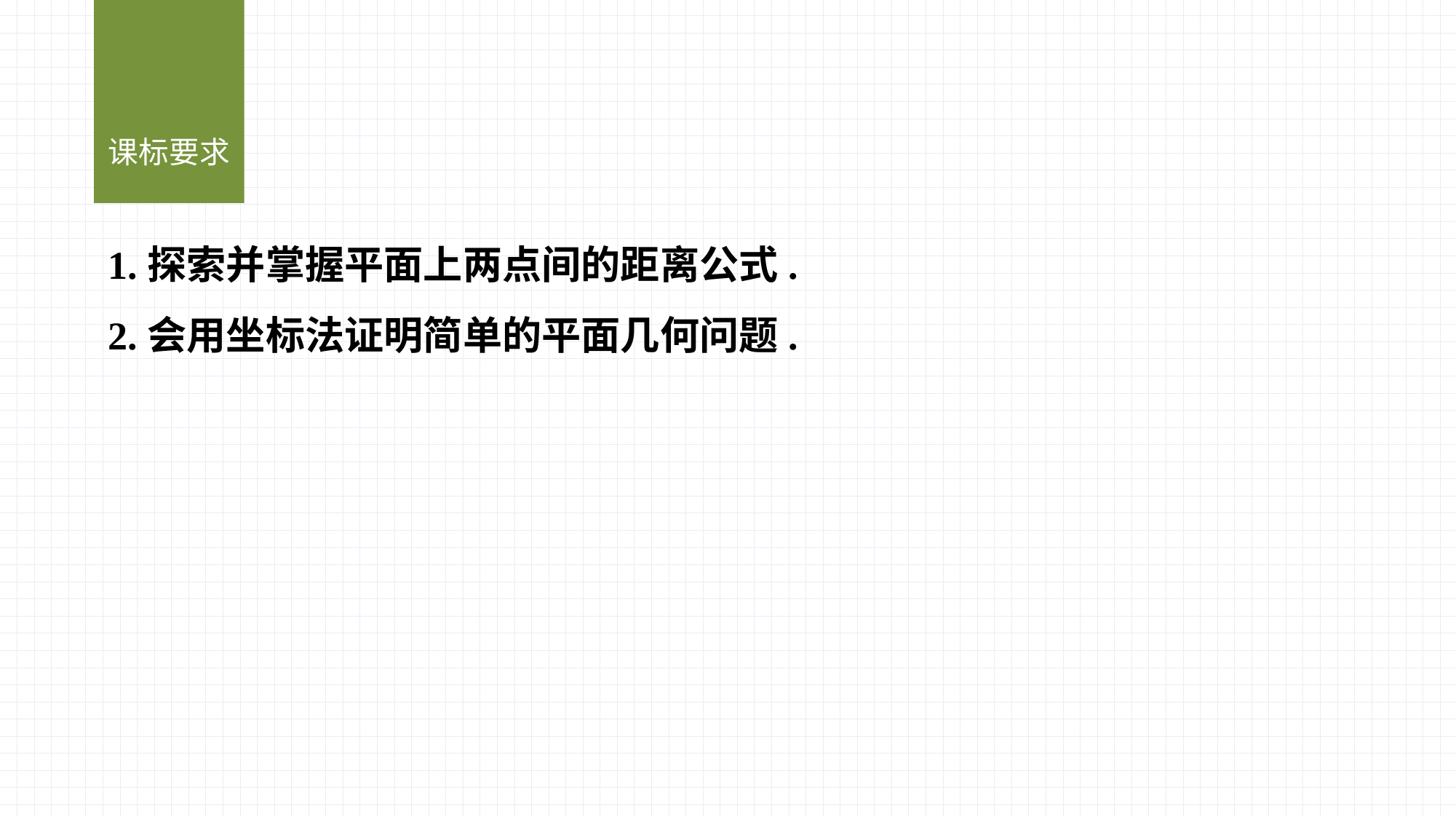

课标要求
1.探索并掌握平面上两点间的距离公式.
2.会用坐标法证明简单的平面几何问题.